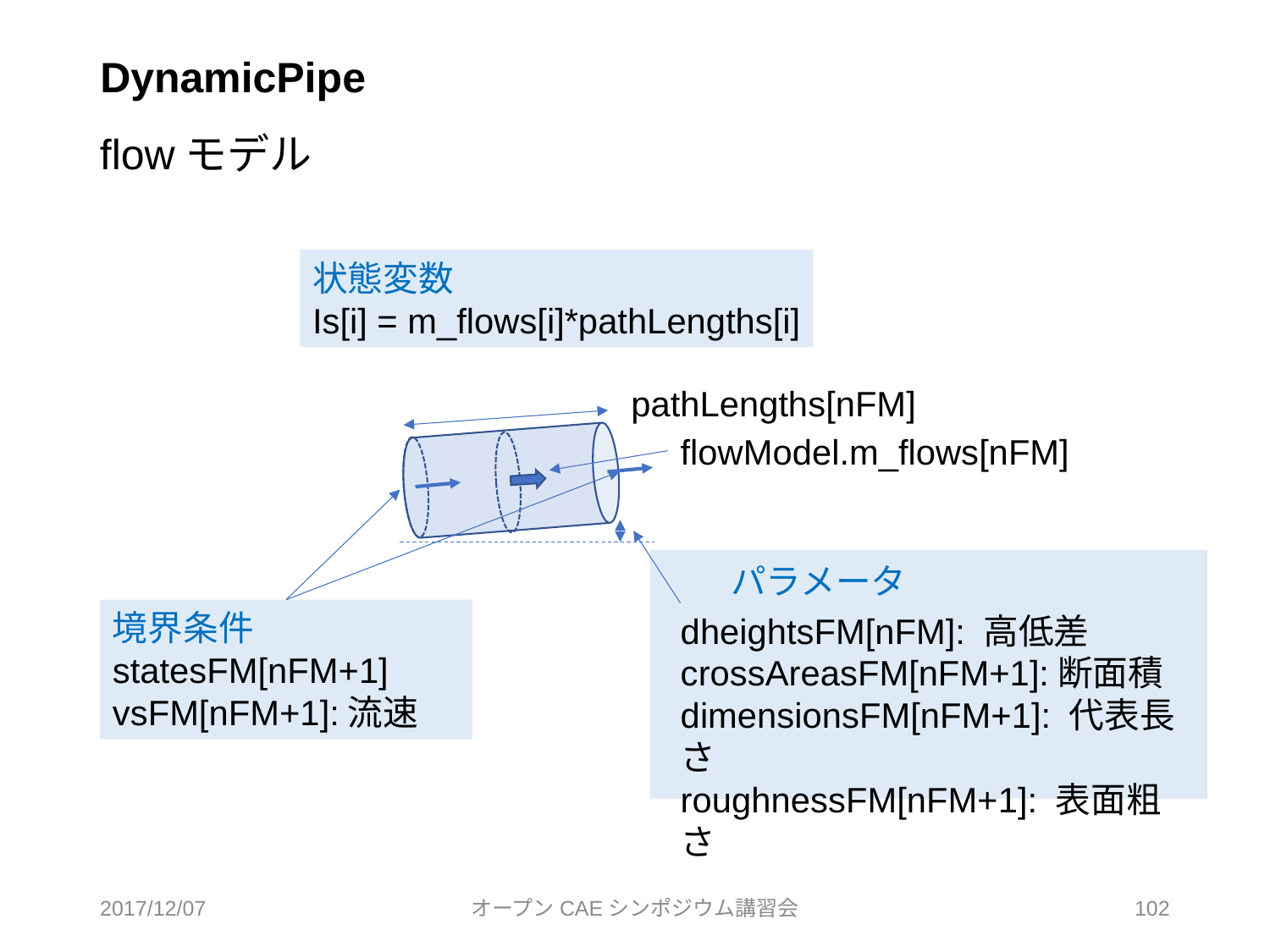

# DynamicPipe
flowモデル
状態変数
Is[i] = m_flows[i]*pathLengths[i]

pathLengths[nFM]
flowModel.m_flows[nFM]

パラメータ
境界条件
statesFM[nFM+1]
vsFM[nFM+1]:流速
dheightsFM[nFM]: 高低差
crossAreasFM[nFM+1]:断面積
dimensionsFM[nFM+1]: 代表長さ
roughnessFM[nFM+1]: 表面粗さ
2017/12/07
オープンCAEシンポジウム講習会
102